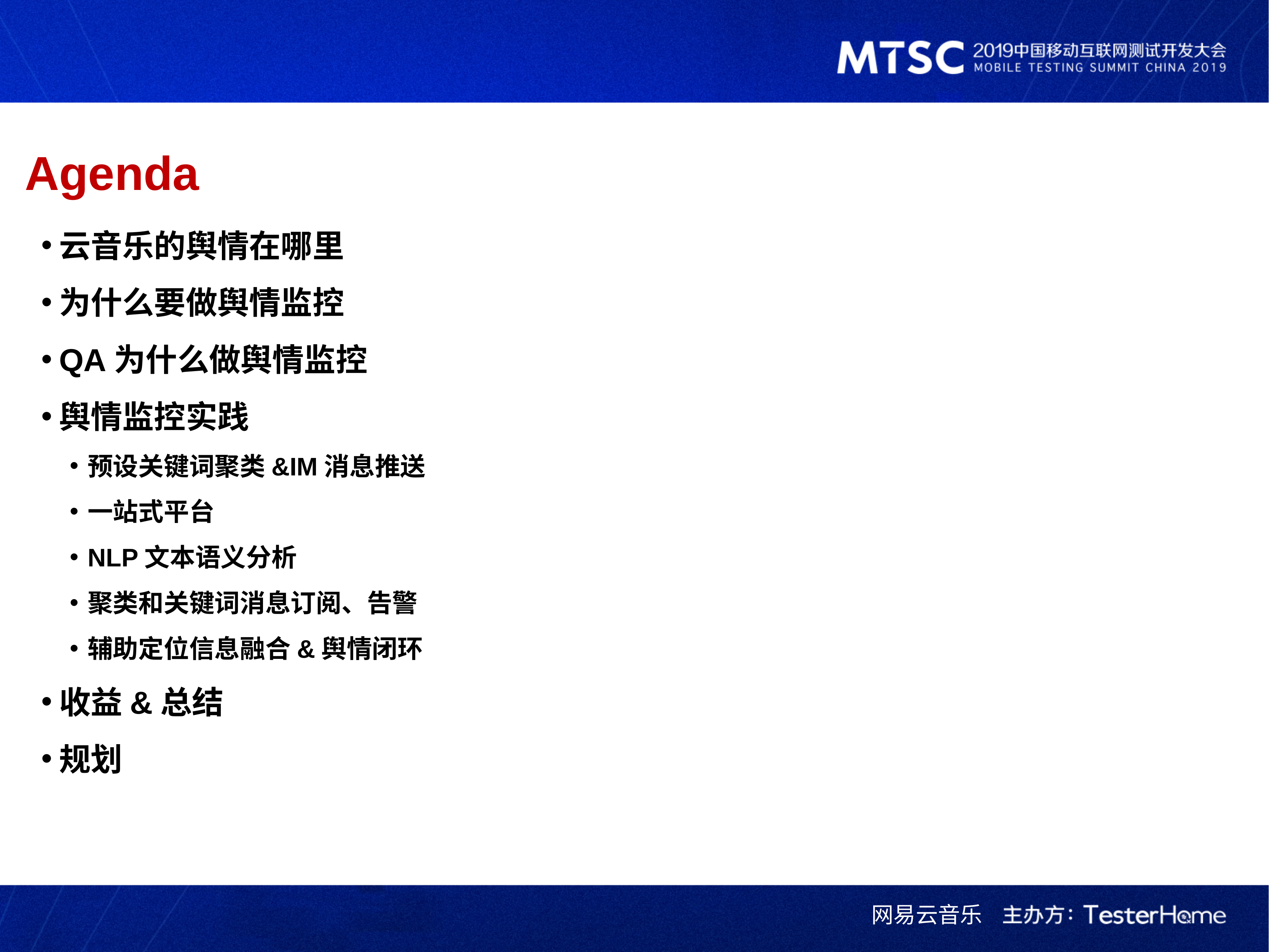

Agenda
云音乐的舆情在哪里
为什么要做舆情监控
QA为什么做舆情监控
舆情监控实践
预设关键词聚类&IM消息推送
一站式平台
NLP文本语义分析
聚类和关键词消息订阅、告警
辅助定位信息融合&舆情闭环
收益&总结
规划
网易云音乐